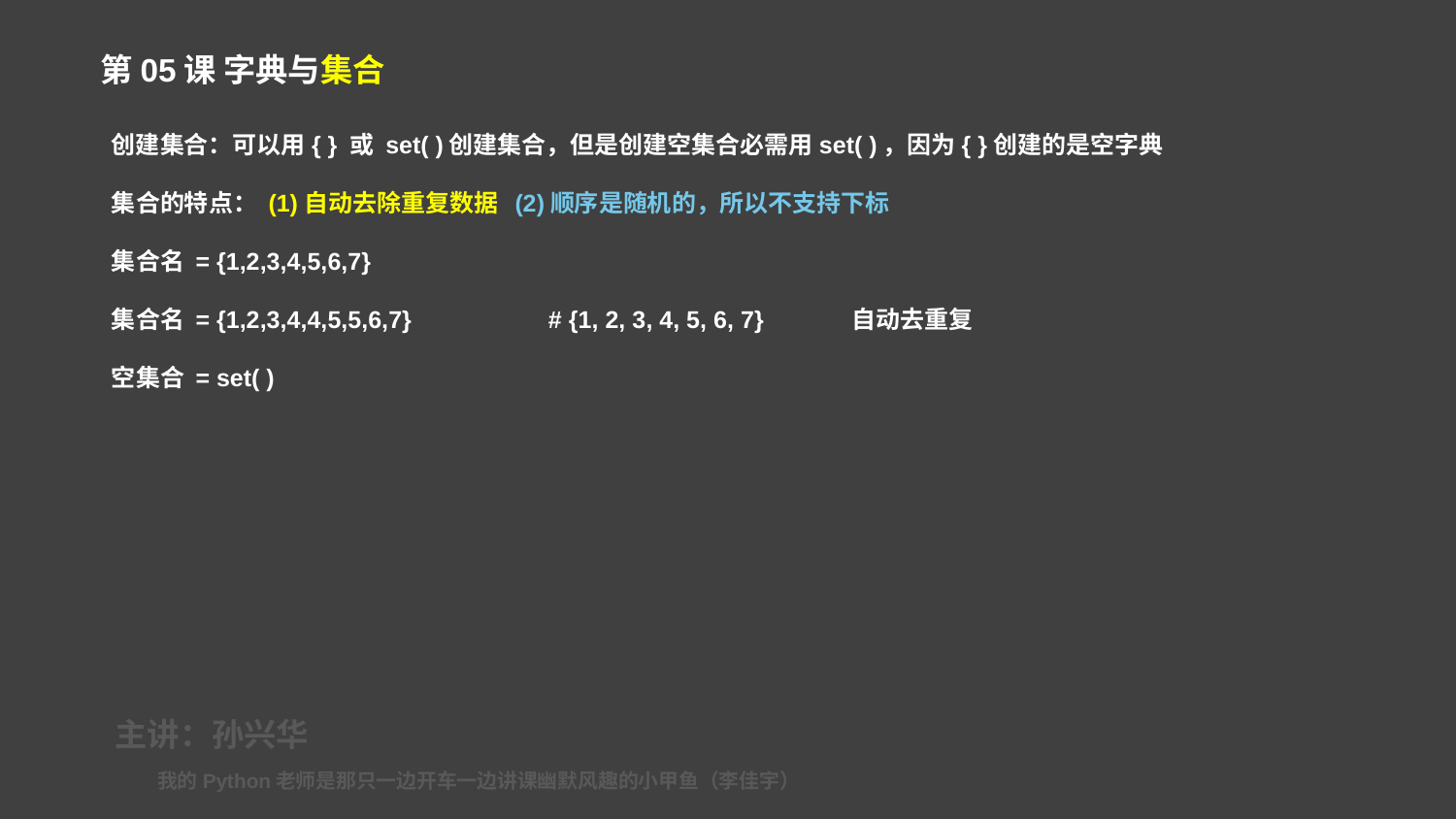

第05课 字典与集合
创建集合：可以用{ } 或 set( )创建集合，但是创建空集合必需用set( )，因为{ }创建的是空字典

集合的特点： (1)自动去除重复数据  (2)顺序是随机的，所以不支持下标

集合名 = {1,2,3,4,5,6,7}

集合名 = {1,2,3,4,4,5,5,6,7}	# {1, 2, 3, 4, 5, 6, 7}            自动去重复

空集合 = set( )